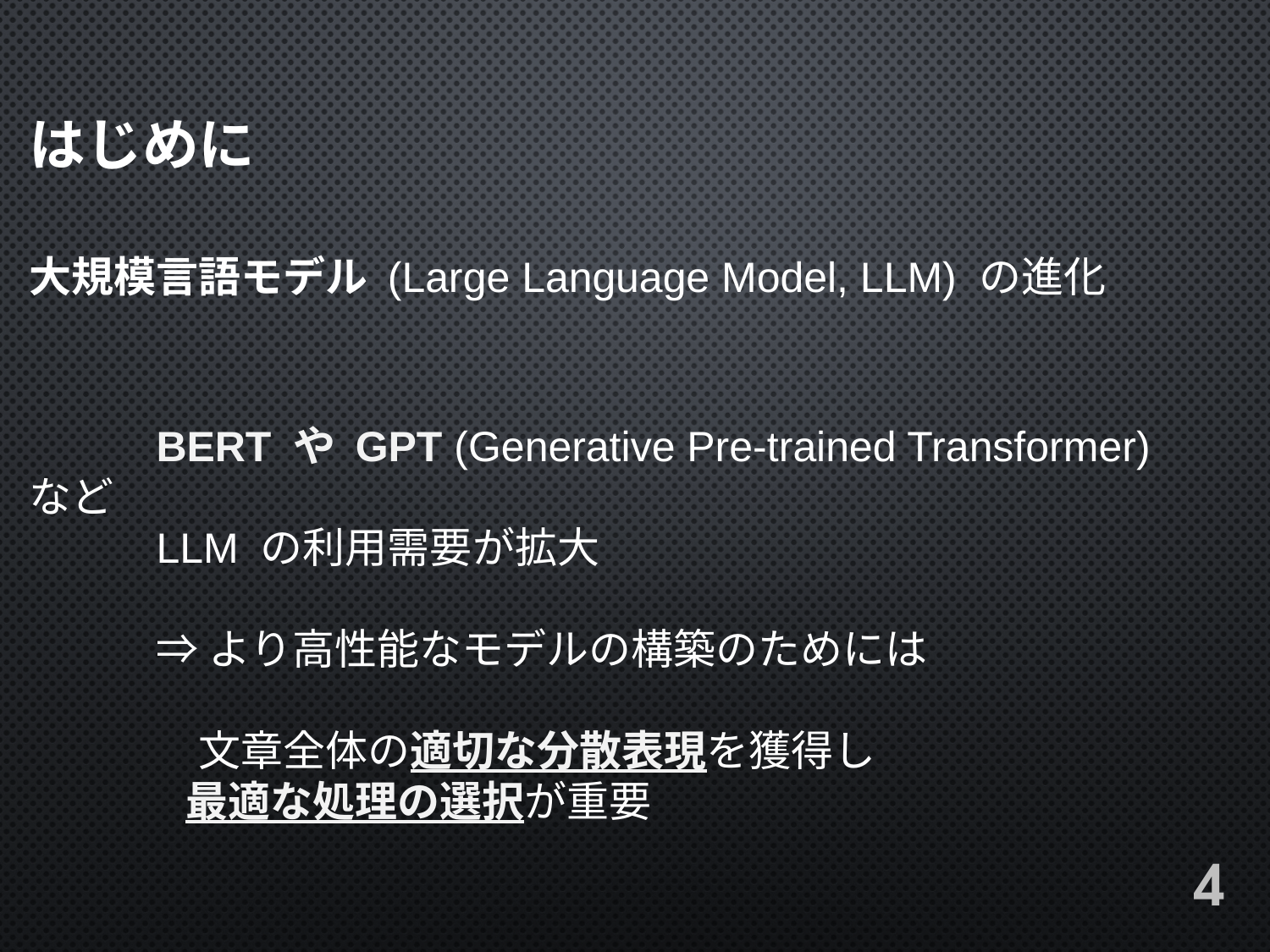

はじめに
大規模言語モデル (Large Language Model, LLM) の進化

	BERT や GPT (Generative Pre-trained Transformer) など
	LLM の利用需要が拡大
	⇒より高性能なモデルの構築のためには
	　文章全体の適切な分散表現を獲得し
	  最適な処理の選択が重要
4